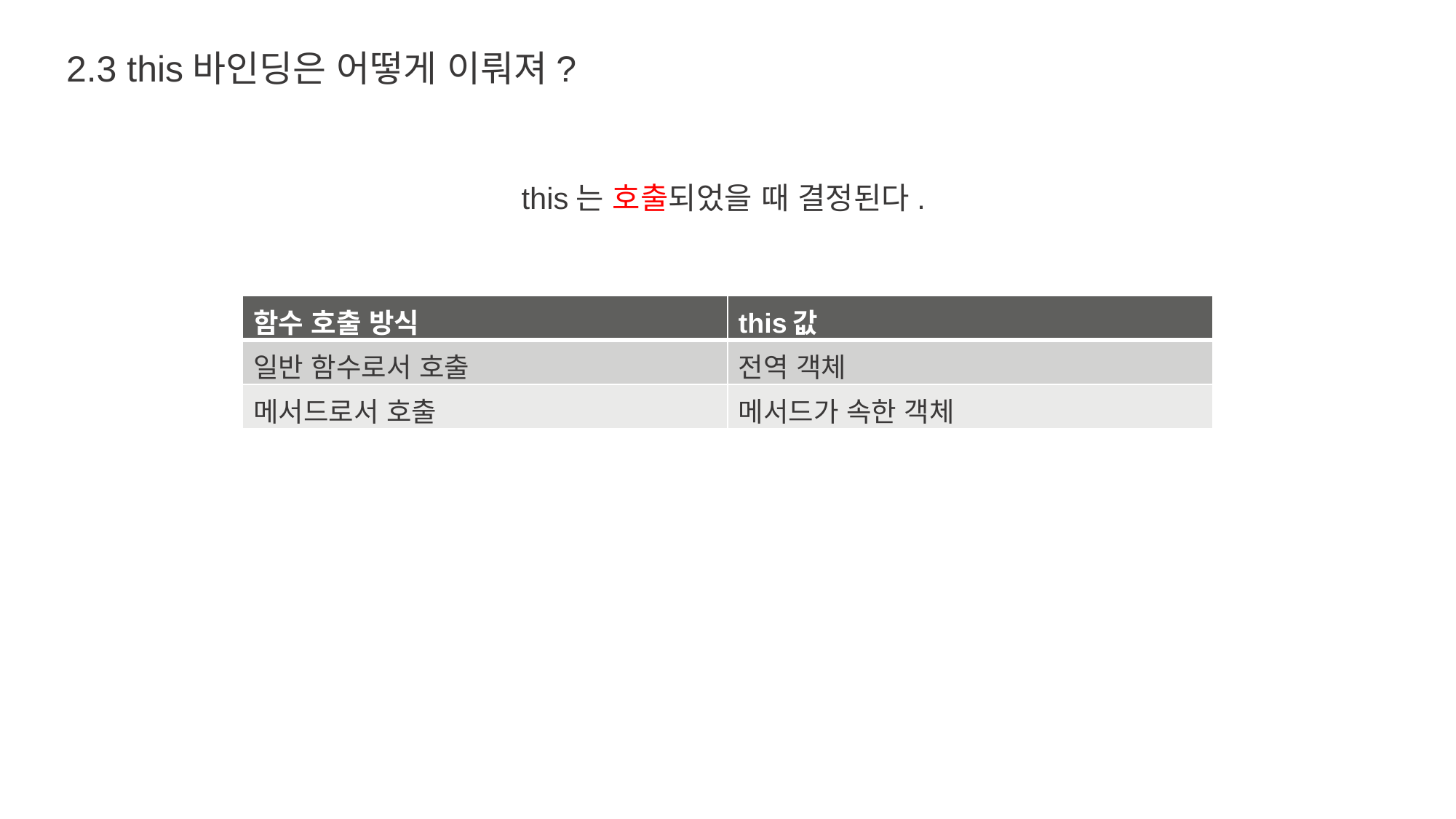

2.3 this바인딩은 어떻게 이뤄져?
this는 호출되었을 때 결정된다.
| 함수 호출 방식 | this값 |
| --- | --- |
| 일반 함수로서 호출 | 전역 객체 |
| 메서드로서 호출 | 메서드가 속한 객체 |